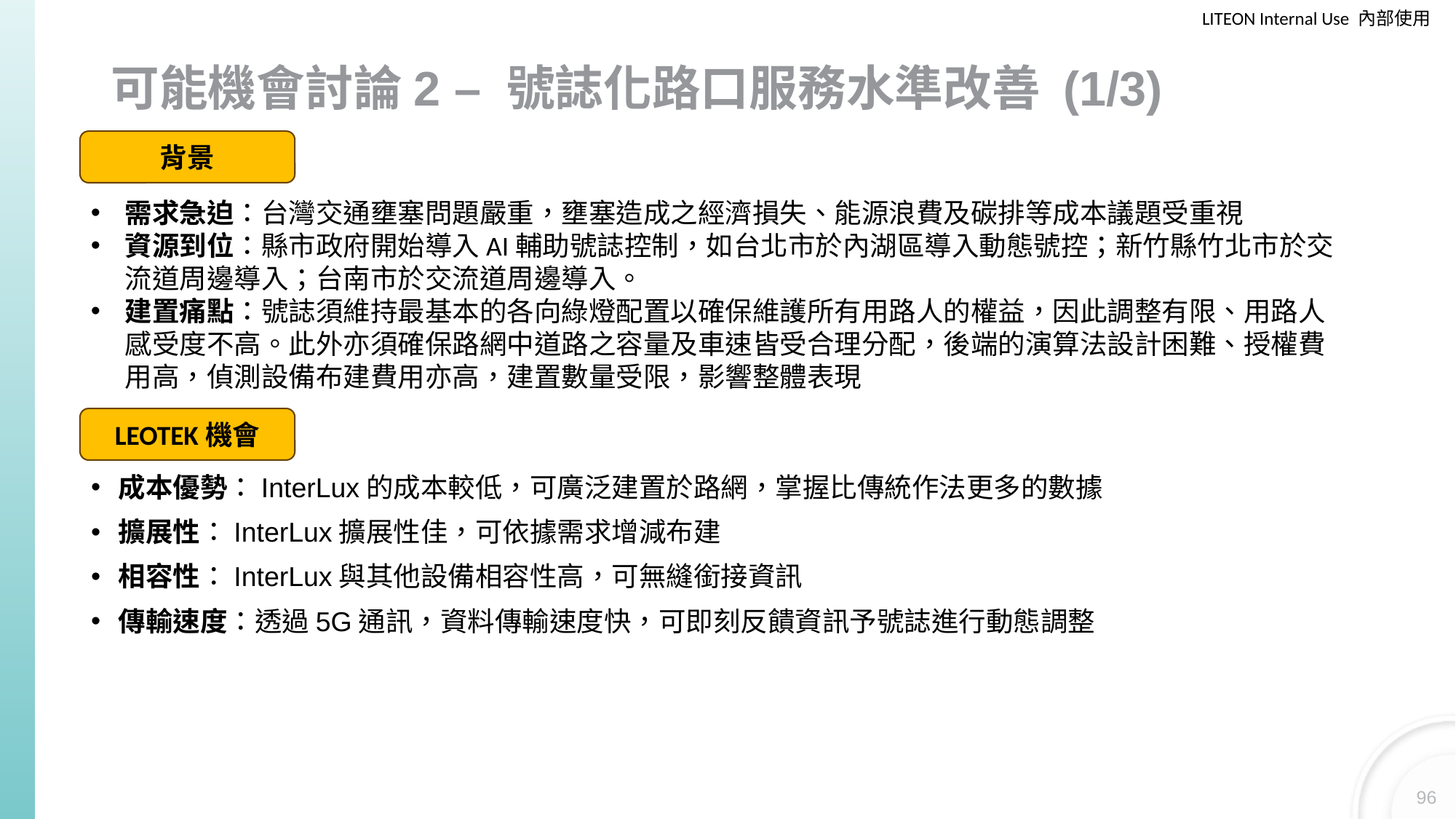

# 可能機會討論2 – 號誌化路口服務水準改善 (1/3)
背景
需求急迫：台灣交通壅塞問題嚴重，壅塞造成之經濟損失、能源浪費及碳排等成本議題受重視
資源到位：縣市政府開始導入AI輔助號誌控制，如台北市於內湖區導入動態號控；新竹縣竹北市於交流道周邊導入；台南市於交流道周邊導入。
建置痛點：號誌須維持最基本的各向綠燈配置以確保維護所有用路人的權益，因此調整有限、用路人感受度不高。此外亦須確保路網中道路之容量及車速皆受合理分配，後端的演算法設計困難、授權費用高，偵測設備布建費用亦高，建置數量受限，影響整體表現
LEOTEK機會
成本優勢：InterLux的成本較低，可廣泛建置於路網，掌握比傳統作法更多的數據
擴展性：InterLux擴展性佳，可依據需求增減布建
相容性：InterLux與其他設備相容性高，可無縫銜接資訊
傳輸速度：透過5G通訊，資料傳輸速度快，可即刻反饋資訊予號誌進行動態調整
96